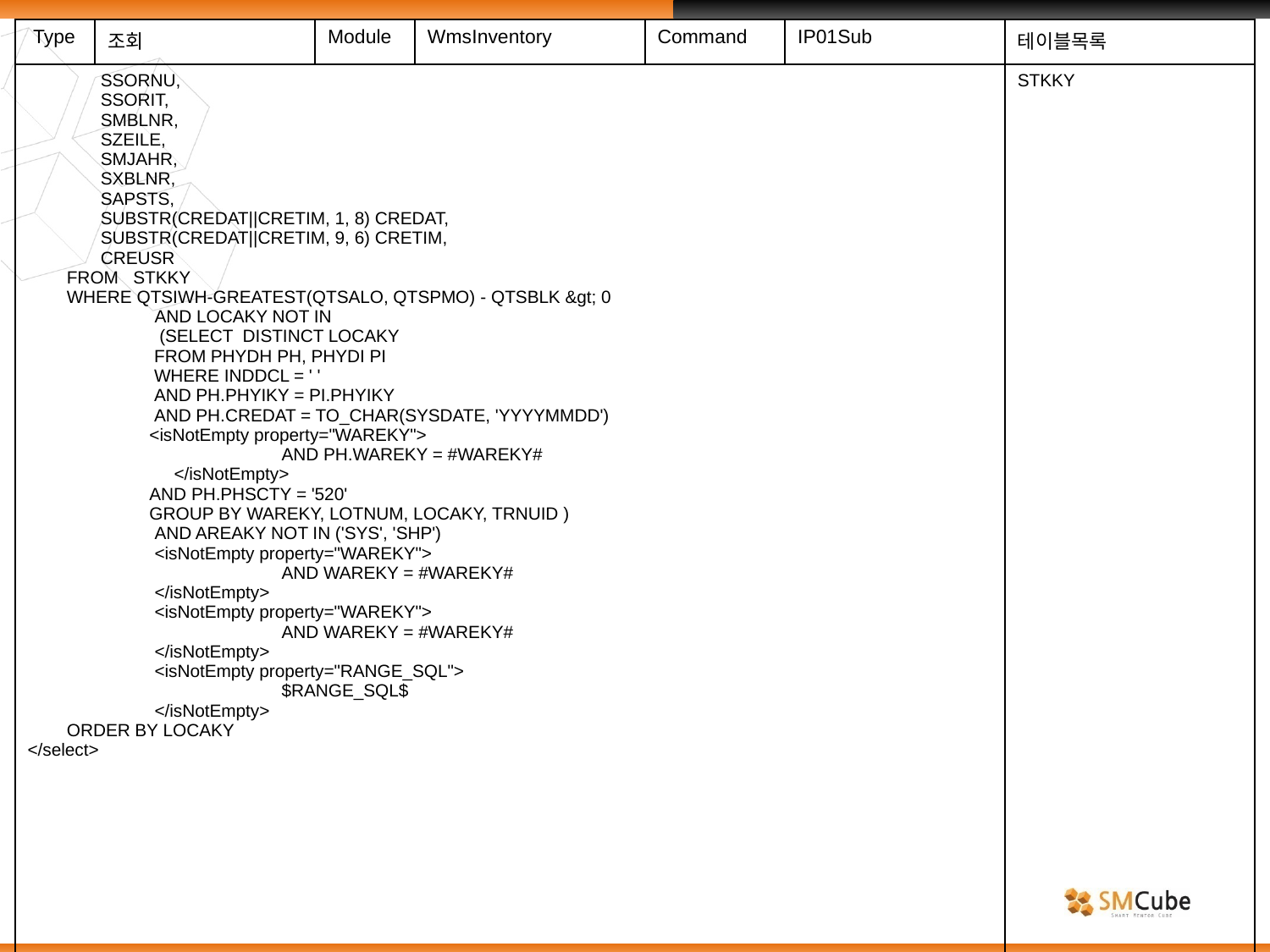

| Type | 조회 | Module | WmsInventory | Command | IP01Sub | 테이블목록 |
| --- | --- | --- | --- | --- | --- | --- |
| SSORNU, SSORIT, SMBLNR, SZEILE, SMJAHR, SXBLNR, SAPSTS, SUBSTR(CREDAT||CRETIM, 1, 8) CREDAT, SUBSTR(CREDAT||CRETIM, 9, 6) CRETIM, CREUSR FROM STKKY WHERE QTSIWH-GREATEST(QTSALO, QTSPMO) - QTSBLK &gt; 0 AND LOCAKY NOT IN (SELECT DISTINCT LOCAKY FROM PHYDH PH, PHYDI PI WHERE INDDCL = ' ' AND PH.PHYIKY = PI.PHYIKY AND PH.CREDAT = TO\_CHAR(SYSDATE, 'YYYYMMDD') <isNotEmpty property="WAREKY"> AND PH.WAREKY = #WAREKY# </isNotEmpty> AND PH.PHSCTY = '520' GROUP BY WAREKY, LOTNUM, LOCAKY, TRNUID ) AND AREAKY NOT IN ('SYS', 'SHP') <isNotEmpty property="WAREKY"> AND WAREKY = #WAREKY# </isNotEmpty> <isNotEmpty property="WAREKY"> AND WAREKY = #WAREKY# </isNotEmpty> <isNotEmpty property="RANGE\_SQL"> $RANGE\_SQL$ </isNotEmpty> ORDER BY LOCAKY </select> |  |  |  |  |  | STKKY |